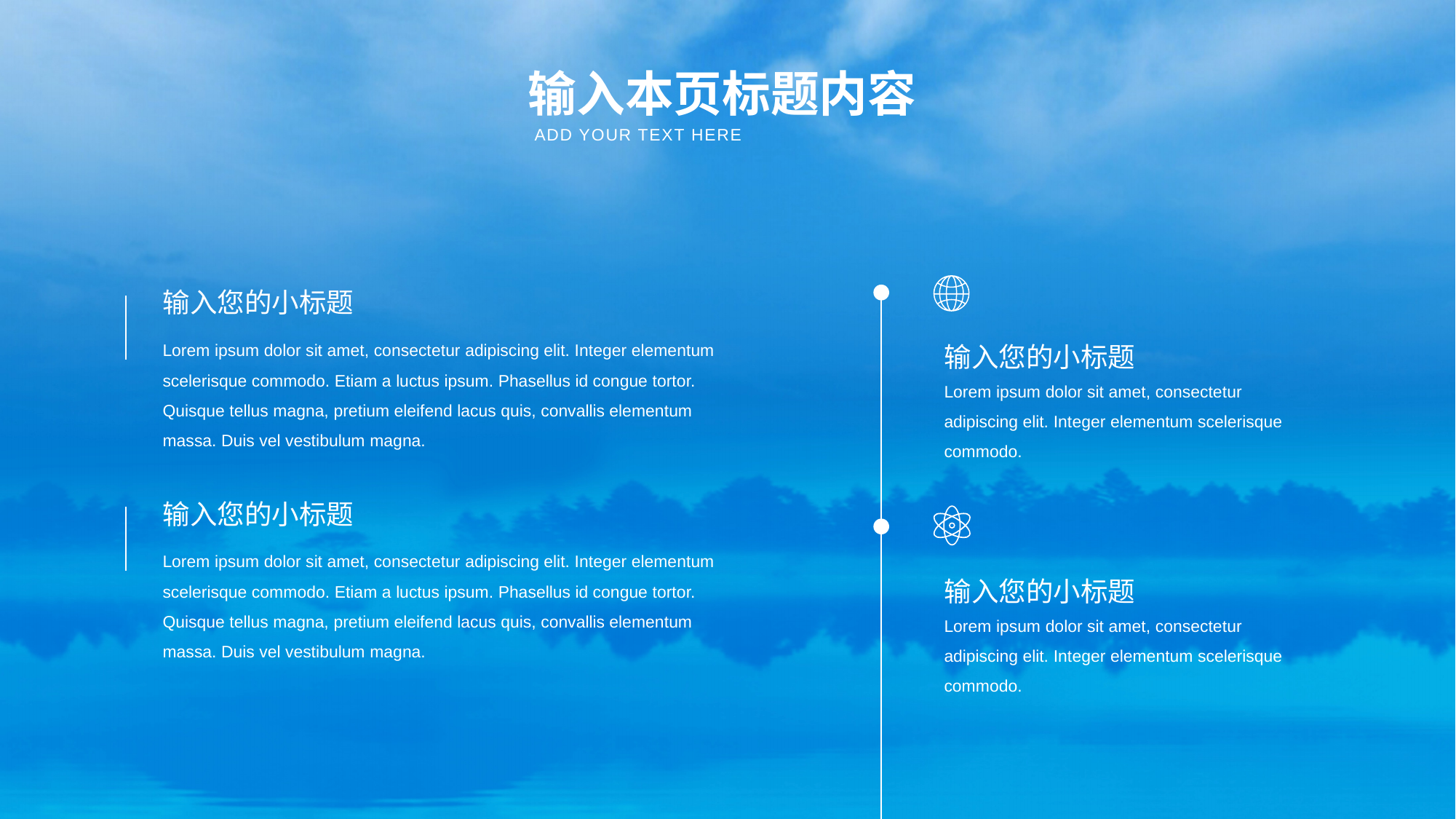

输入本页标题内容
ADD YOUR TEXT HERE

输入您的小标题

Lorem ipsum dolor sit amet, consectetur adipiscing elit. Integer elementum scelerisque commodo. Etiam a luctus ipsum. Phasellus id congue tortor. Quisque tellus magna, pretium eleifend lacus quis, convallis elementum massa. Duis vel vestibulum magna.
输入您的小标题
Lorem ipsum dolor sit amet, consectetur adipiscing elit. Integer elementum scelerisque commodo.
输入您的小标题

Lorem ipsum dolor sit amet, consectetur adipiscing elit. Integer elementum scelerisque commodo. Etiam a luctus ipsum. Phasellus id congue tortor. Quisque tellus magna, pretium eleifend lacus quis, convallis elementum massa. Duis vel vestibulum magna.
输入您的小标题
Lorem ipsum dolor sit amet, consectetur adipiscing elit. Integer elementum scelerisque commodo.